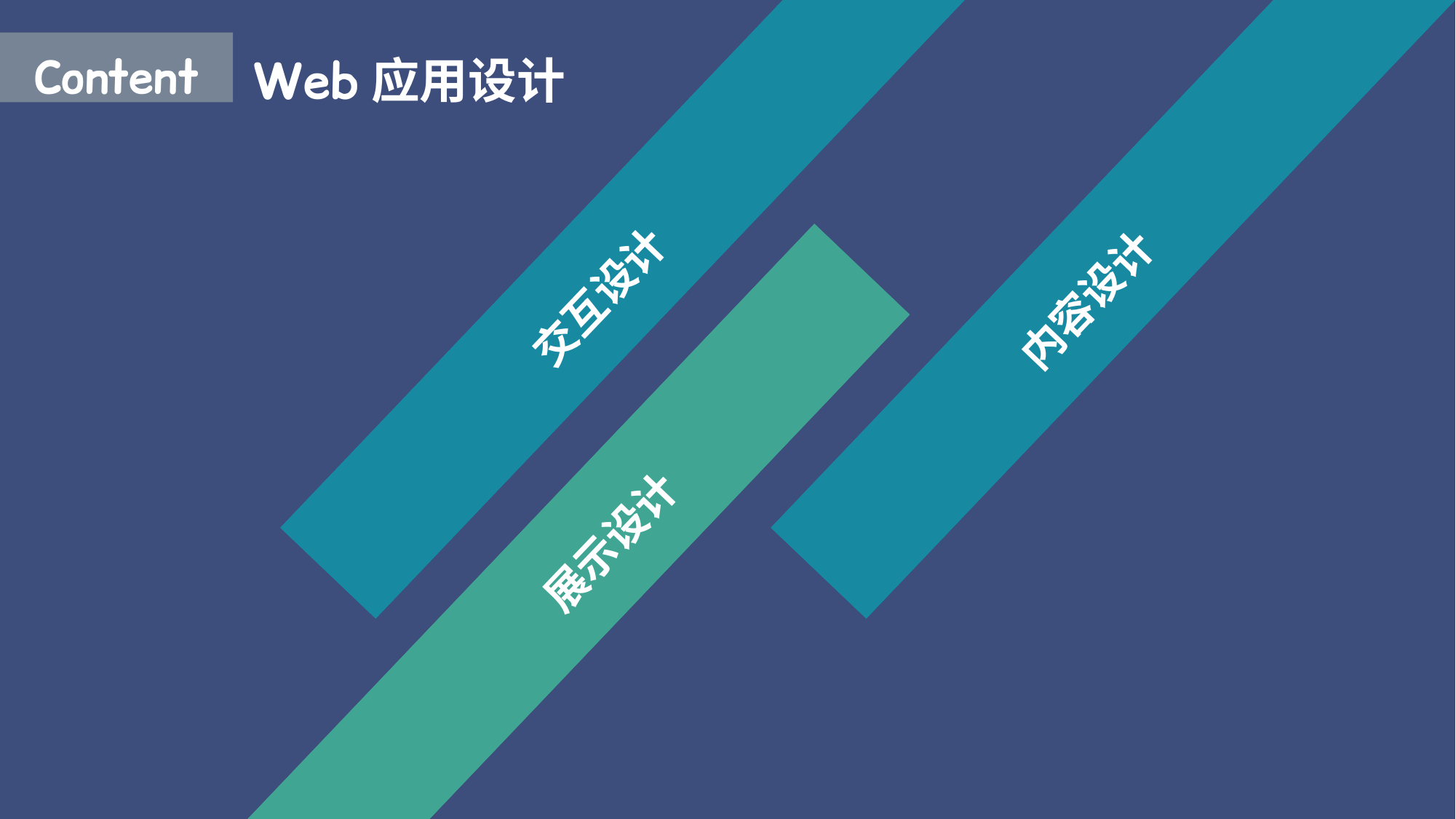

Web应用设计
Content
交互设计
交互设计
内容设计
内容设计
展示设计
展示设计